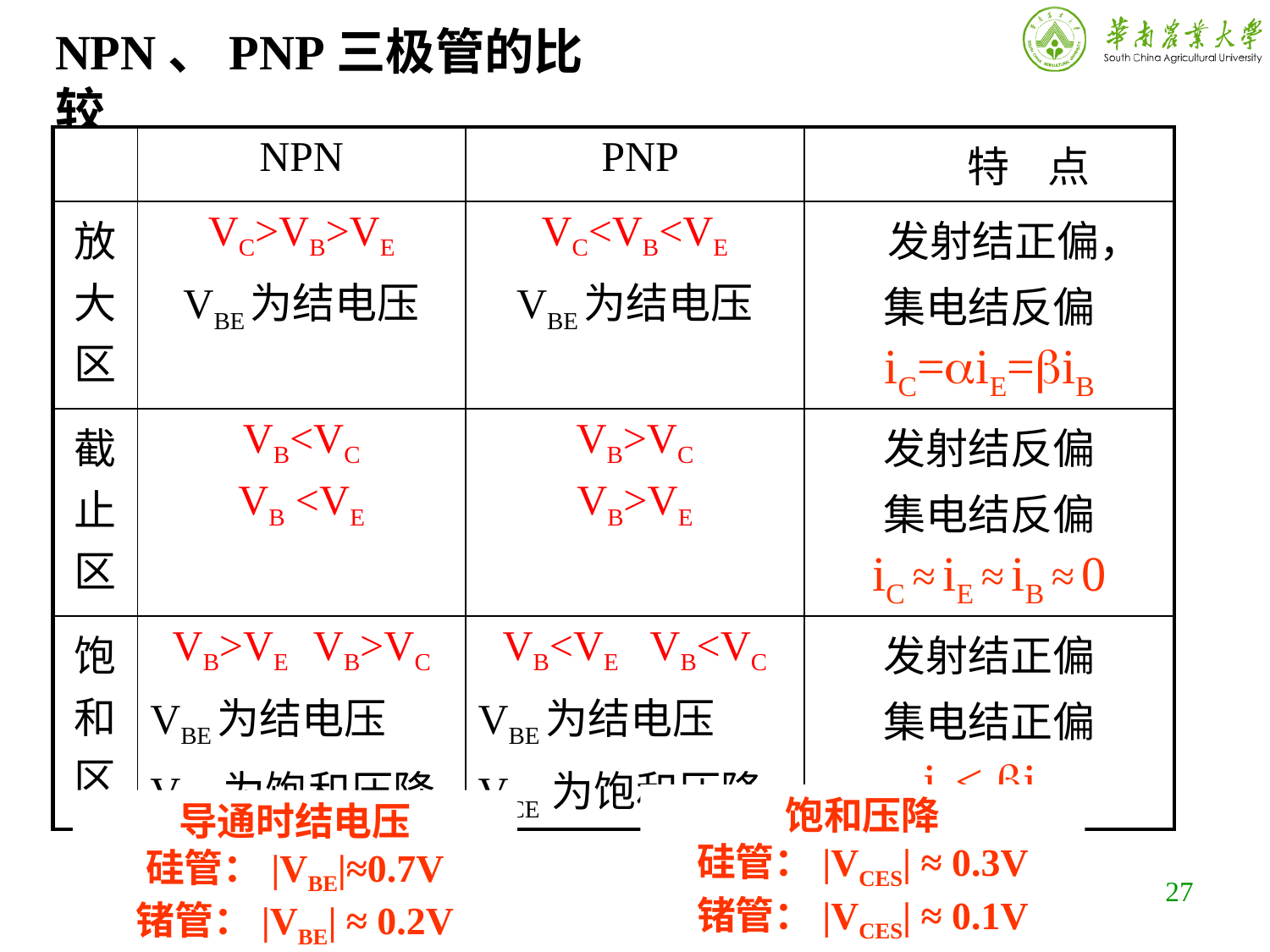

# NPN、PNP三极管的比较
|  | NPN | PNP | 特 点 |
| --- | --- | --- | --- |
| 放大区 | VC>VB>VE VBE为结电压 | VC<VB<VE VBE为结电压 | 发射结正偏， 集电结反偏 iC=αiE=βiB |
| 截止区 | VB<VC VB <VE | VB>VC VB>VE | 发射结反偏 集电结反偏 iC ≈ iE ≈ iB ≈ 0 |
| 饱和区 | VB>VE VB>VC VBE为结电压 VCE 为饱和压降 | VB<VE VB<VC VBE为结电压 VCE 为饱和压降 | 发射结正偏 集电结正偏 iC< βiB |
饱和压降
硅管：|VCES| ≈ 0.3V
锗管：|VCES| ≈ 0.1V
导通时结电压
硅管：|VBE|≈0.7V
锗管：|VBE| ≈ 0.2V
27